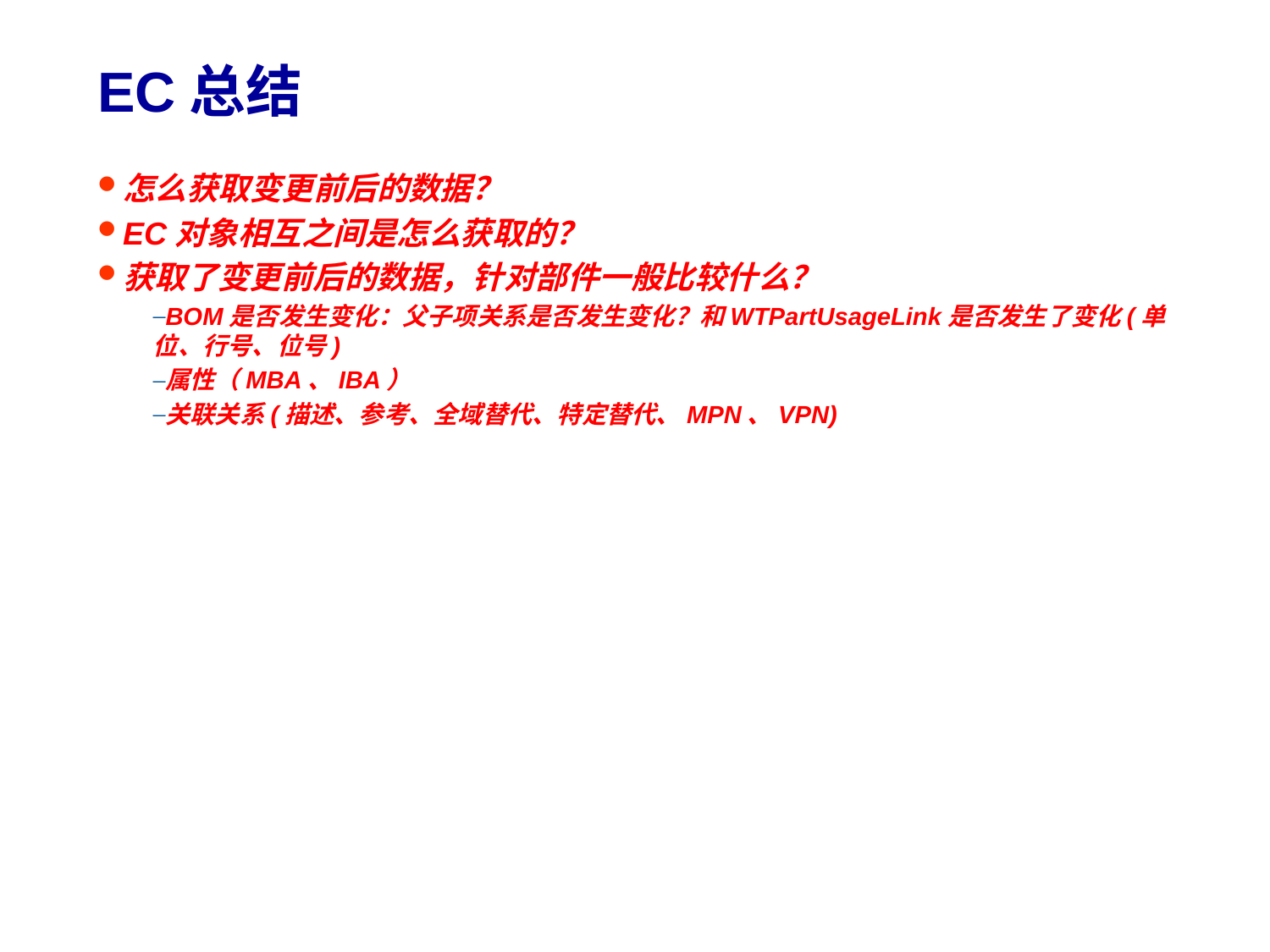

# EC总结
怎么获取变更前后的数据？
EC对象相互之间是怎么获取的？
获取了变更前后的数据，针对部件一般比较什么？
BOM是否发生变化：父子项关系是否发生变化？和WTPartUsageLink是否发生了变化(单位、行号、位号)
属性（MBA、IBA）
关联关系(描述、参考、全域替代、特定替代、MPN、VPN)